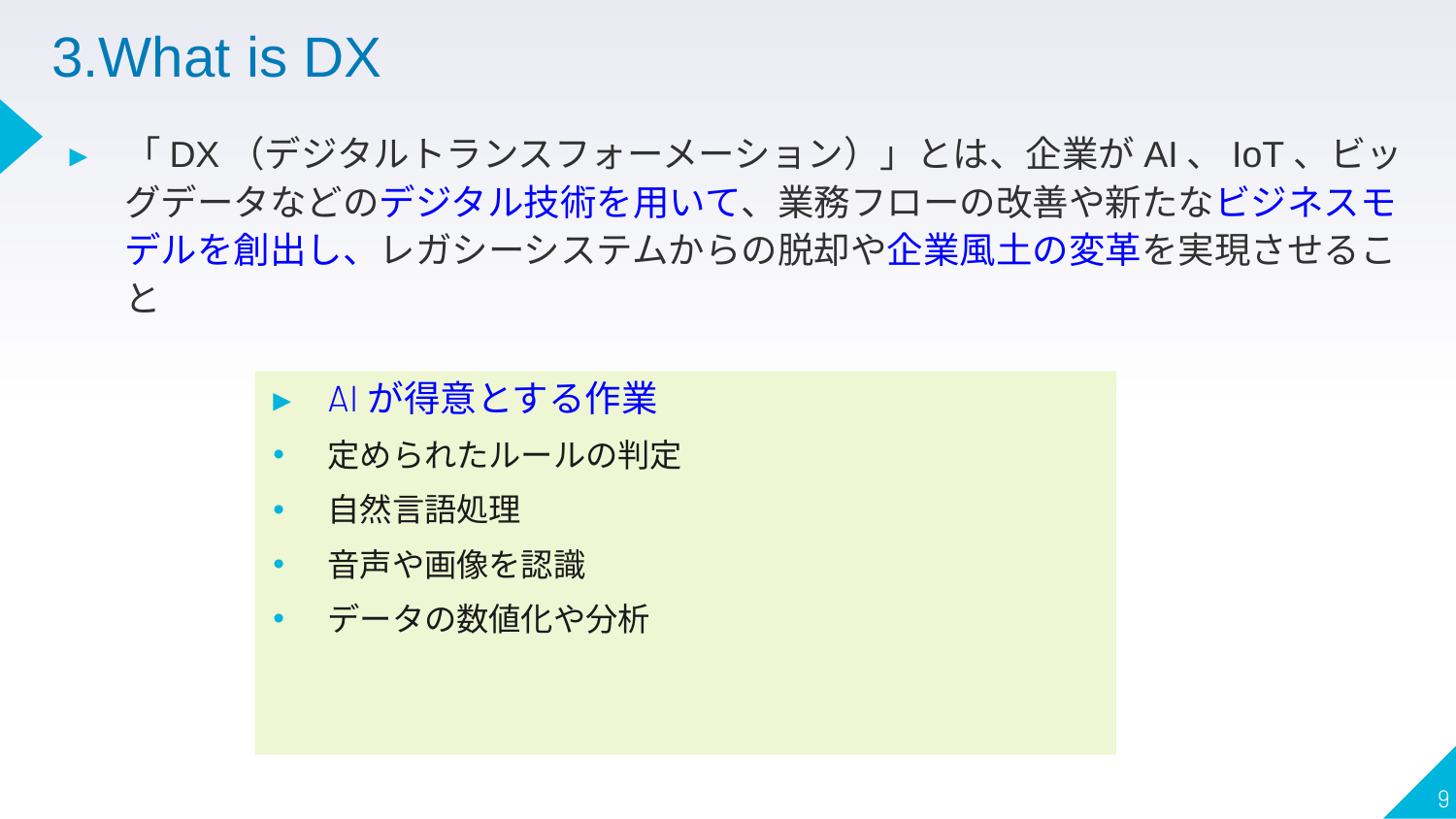

# 3.What is DX
「DX（デジタルトランスフォーメーション）」とは、企業がAI、IoT、ビッグデータなどのデジタル技術を用いて、業務フローの改善や新たなビジネスモデルを創出し、レガシーシステムからの脱却や企業風土の変革を実現させること

AIが得意とする作業
定められたルールの判定
自然言語処理
音声や画像を認識
データの数値化や分析

9